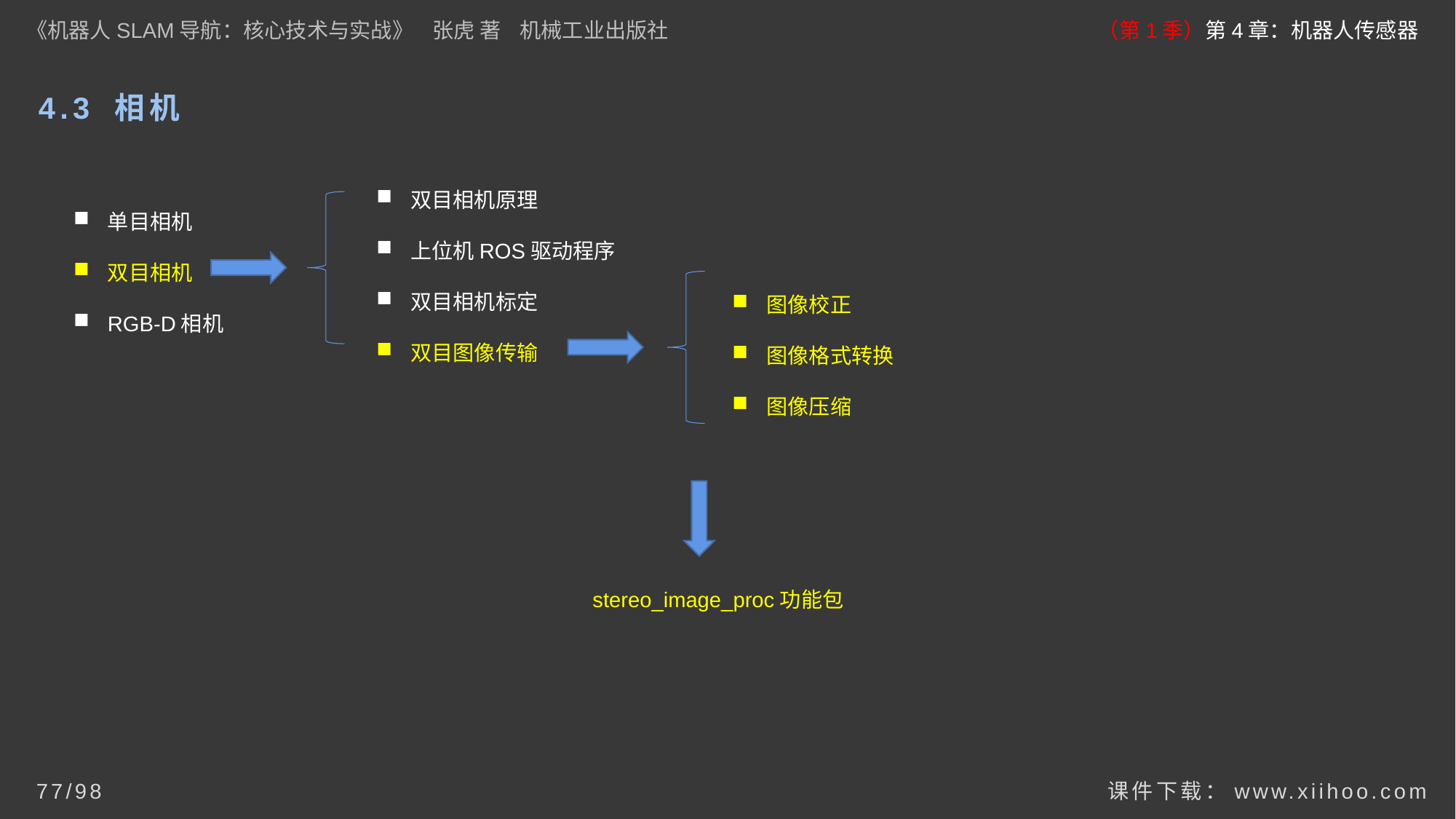

《机器人SLAM导航：核心技术与实战》    张虎 著    机械工业出版社
（第1季）第4章：机器人传感器
# 4.3 相机
双目相机原理
上位机ROS驱动程序
双目相机标定
双目图像传输
单目相机
双目相机
RGB-D相机

图像校正
图像格式转换
图像压缩

stereo_image_proc功能包
课件下载：www.xiihoo.com
77/98